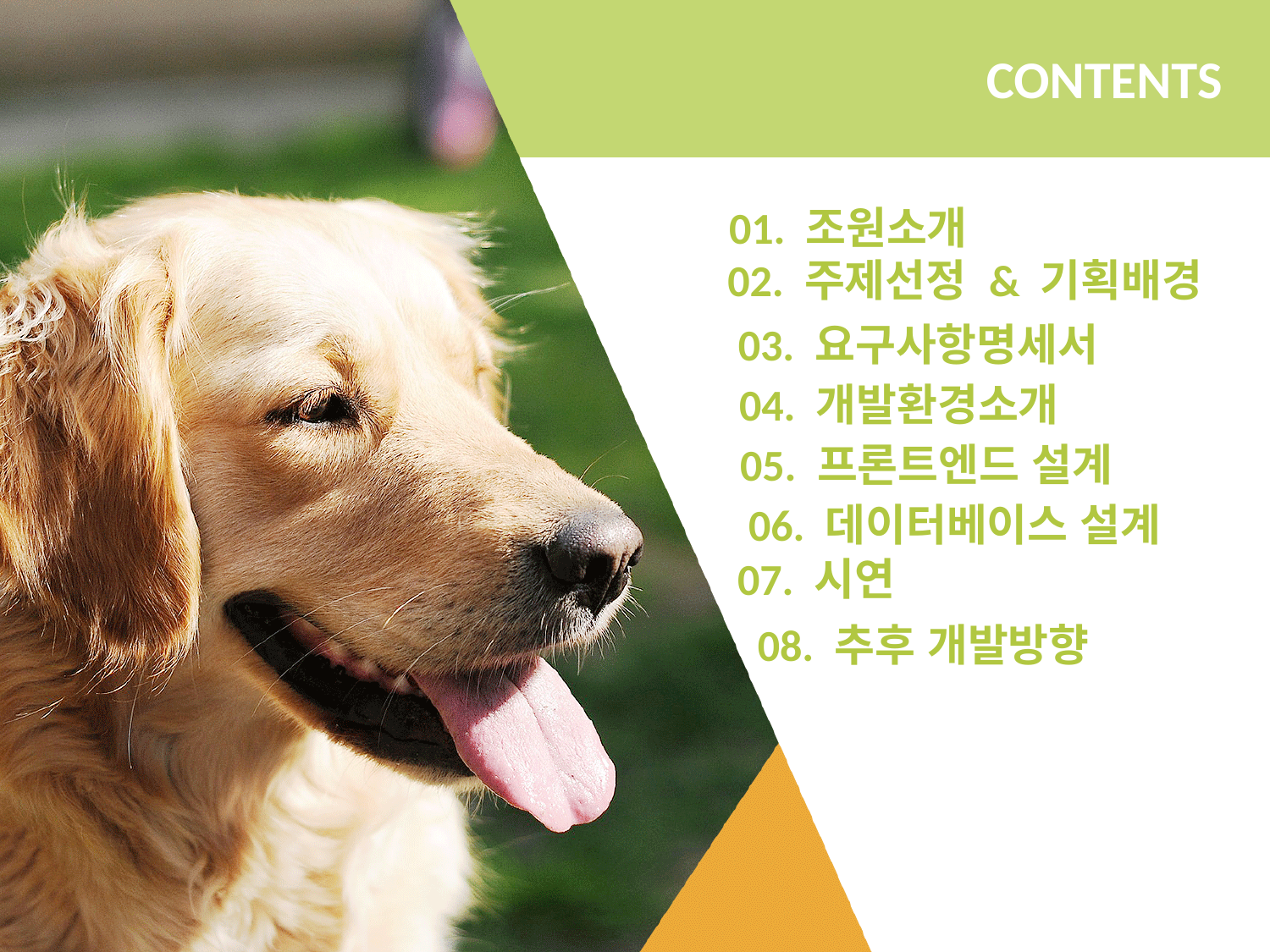

CONTENTS
01. 조원소개

02. 주제선정 & 기획배경

03. 요구사항명세서

04. 개발환경소개

05. 프론트엔드 설계

06. 데이터베이스 설계
07. 시연
08. 추후 개발방향